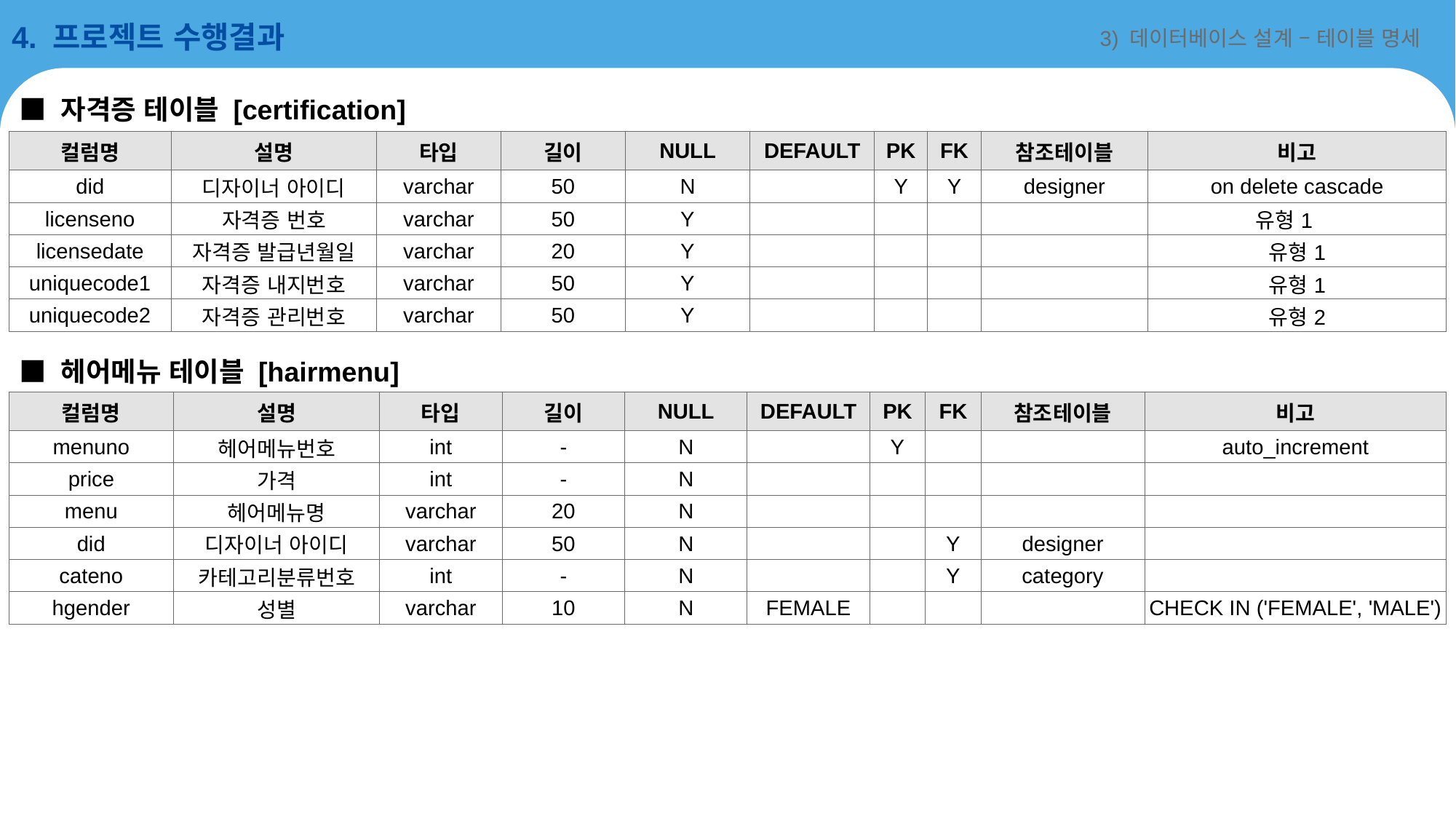

4. 프로젝트 수행결과
3) 데이터베이스 설계 – 테이블 명세

■ 자격증 테이블 [certification]
| 컬럼명 | 설명 | 타입 | 길이 | NULL | DEFAULT | PK | FK | 참조테이블 | 비고 |
| --- | --- | --- | --- | --- | --- | --- | --- | --- | --- |
| did | 디자이너 아이디 | varchar | 50 | N |  | Y | Y | designer | on delete cascade |
| licenseno | 자격증 번호 | varchar | 50 | Y |  |  |  |  | 유형1 |
| licensedate | 자격증 발급년월일 | varchar | 20 | Y |  |  |  |  | 유형1 |
| uniquecode1 | 자격증 내지번호 | varchar | 50 | Y |  |  |  |  | 유형1 |
| uniquecode2 | 자격증 관리번호 | varchar | 50 | Y |  |  |  |  | 유형2 |
■ 헤어메뉴 테이블 [hairmenu]
| 컬럼명 | 설명 | 타입 | 길이 | NULL | DEFAULT | PK | FK | 참조테이블 | 비고 |
| --- | --- | --- | --- | --- | --- | --- | --- | --- | --- |
| menuno | 헤어메뉴번호 | int | - | N |  | Y |  |  | auto\_increment |
| price | 가격 | int | - | N |  |  |  |  |  |
| menu | 헤어메뉴명 | varchar | 20 | N |  |  |  |  |  |
| did | 디자이너 아이디 | varchar | 50 | N |  |  | Y | designer |  |
| cateno | 카테고리분류번호 | int | - | N |  |  | Y | category |  |
| hgender | 성별 | varchar | 10 | N | FEMALE |  |  |  | CHECK IN ('FEMALE', 'MALE') |
18